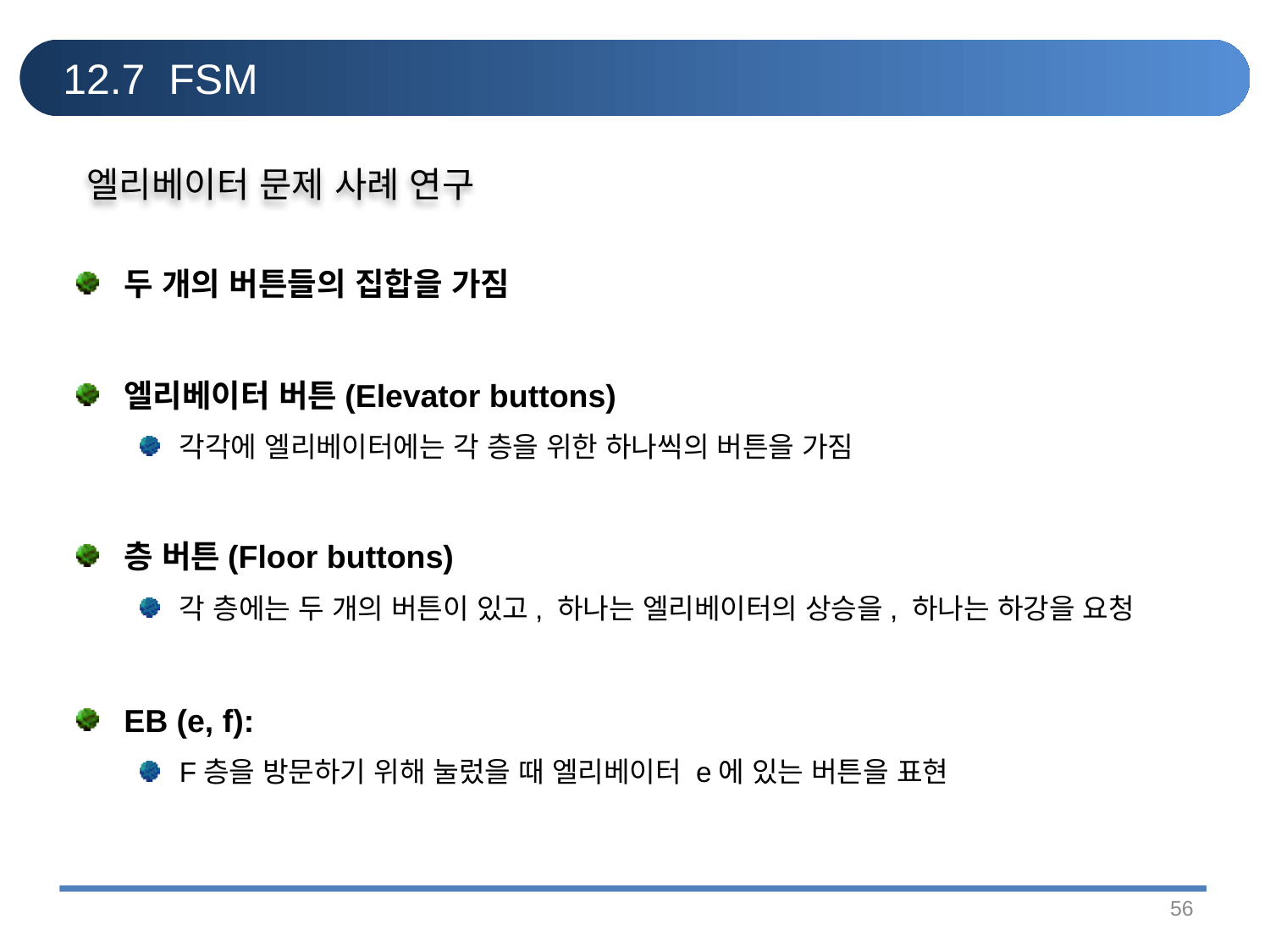

# 12.7  FSM
엘리베이터 문제 사례 연구
두 개의 버튼들의 집합을 가짐

엘리베이터 버튼(Elevator buttons)
각각에 엘리베이터에는 각 층을 위한 하나씩의 버튼을 가짐

층 버튼(Floor buttons)
각 층에는 두 개의 버튼이 있고, 하나는 엘리베이터의 상승을, 하나는 하강을 요청

EB (e, f):
F층을 방문하기 위해 눌렀을 때 엘리베이터 e에 있는 버튼을 표현

56